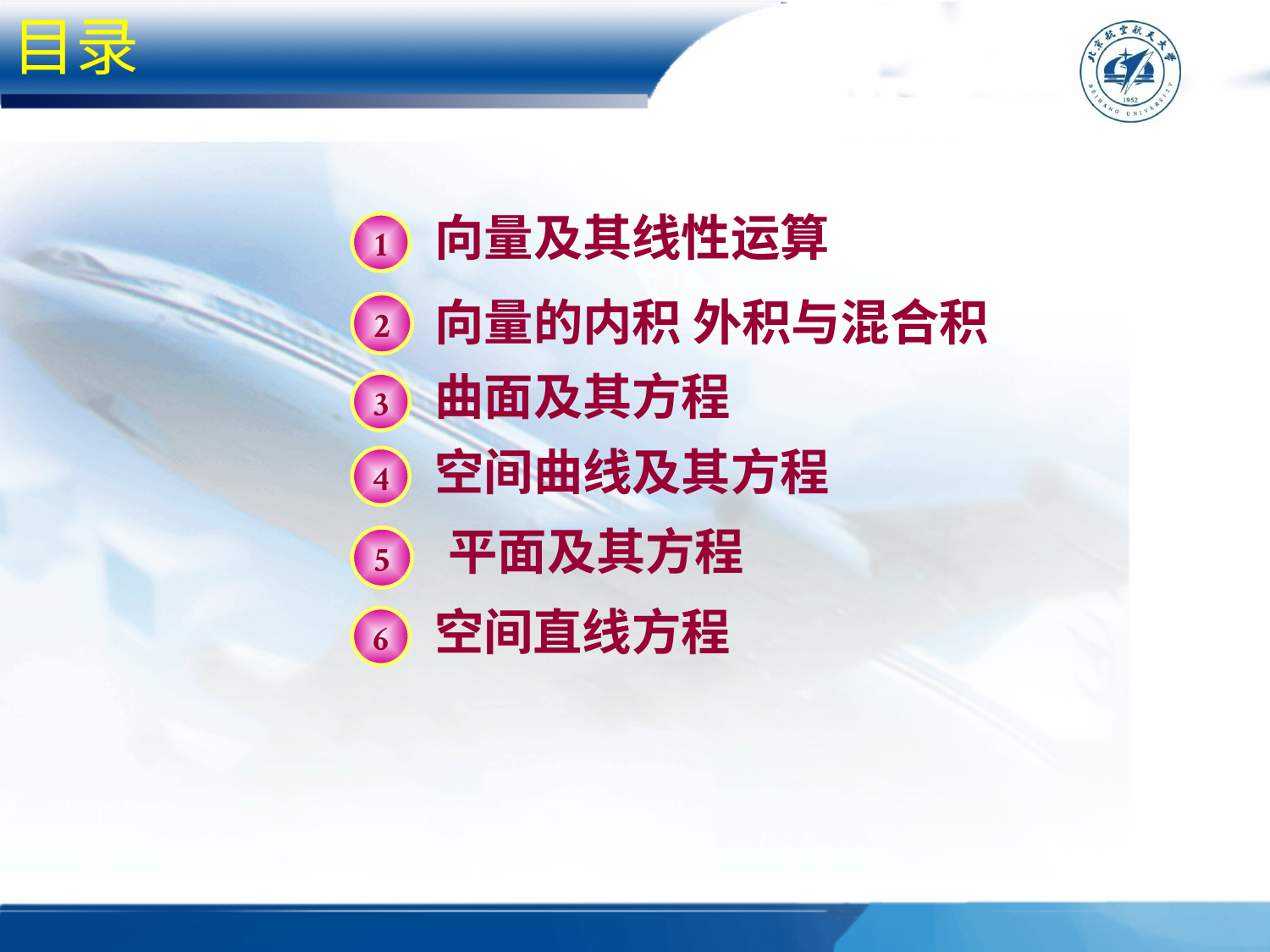

目录
向量及其线性运算
1
向量的内积 外积与混合积
2
曲面及其方程
3
空间曲线及其方程
4
 平面及其方程
5
空间直线方程
6